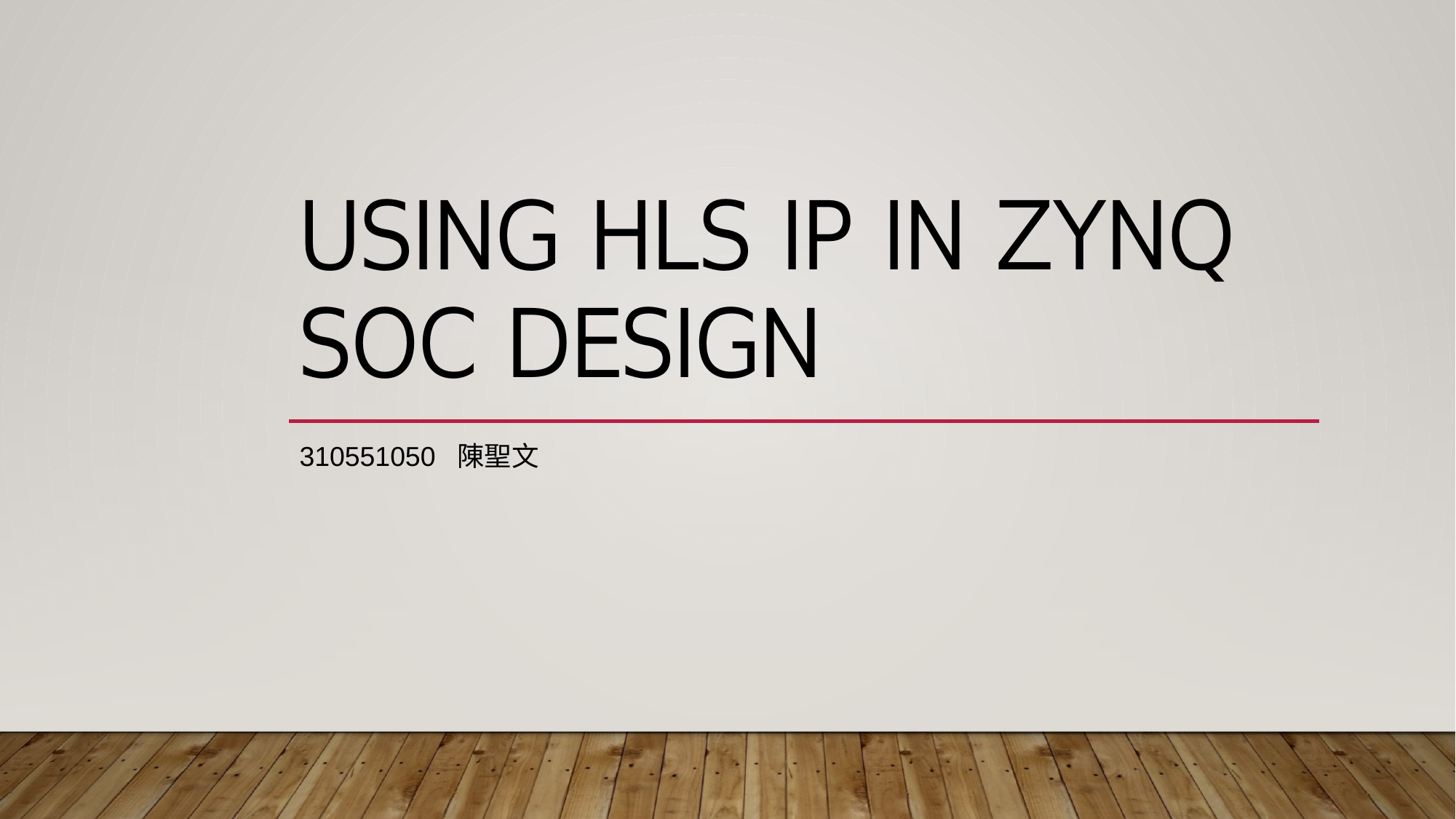

# Using HLS IP in Zynq SoC Design
310551050  陳聖文